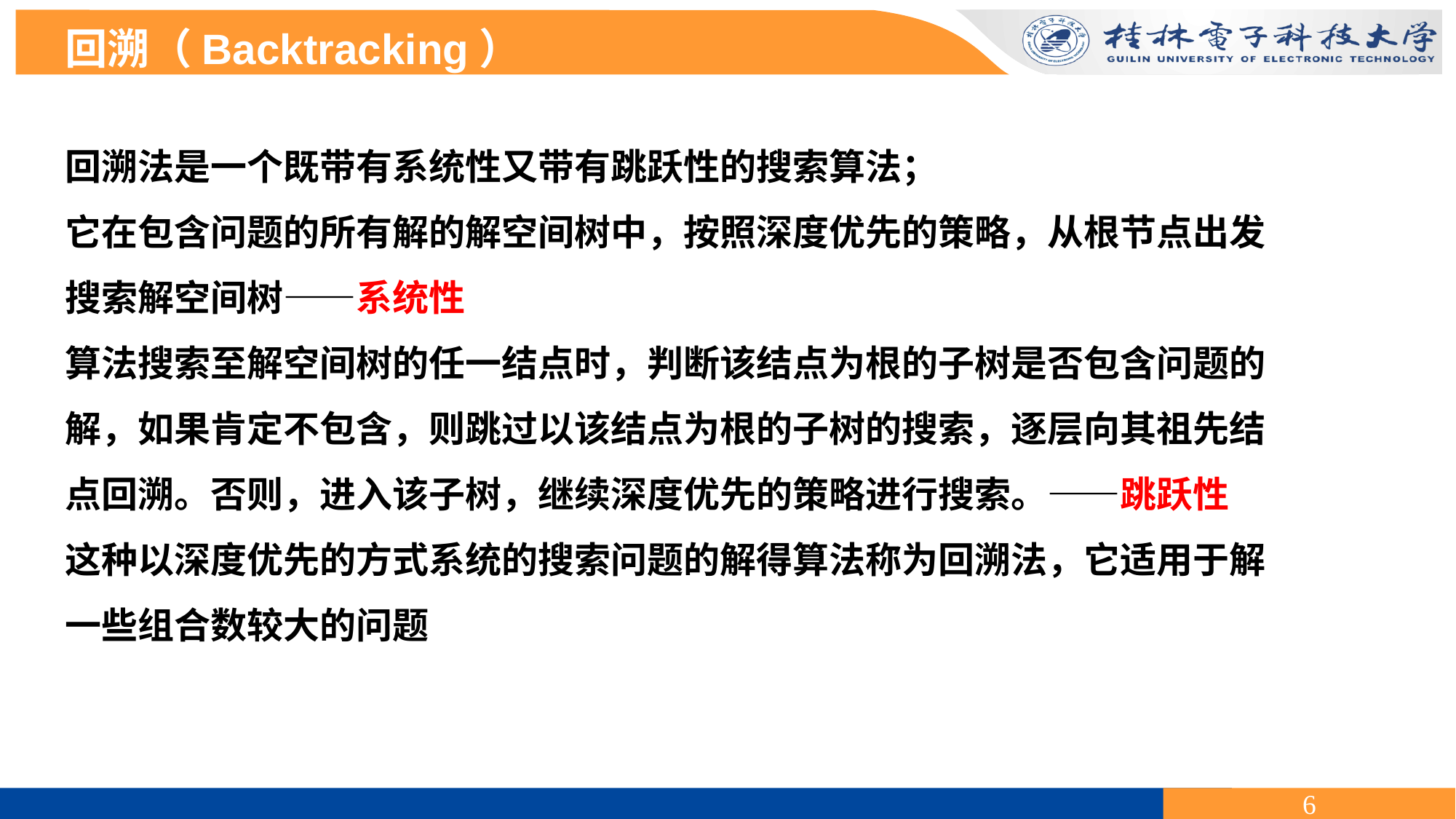

回溯（Backtracking）
回溯法是一个既带有系统性又带有跳跃性的搜索算法；
它在包含问题的所有解的解空间树中，按照深度优先的策略，从根节点出发搜索解空间树——系统性
算法搜索至解空间树的任一结点时，判断该结点为根的子树是否包含问题的解，如果肯定不包含，则跳过以该结点为根的子树的搜索，逐层向其祖先结点回溯。否则，进入该子树，继续深度优先的策略进行搜索。——跳跃性
这种以深度优先的方式系统的搜索问题的解得算法称为回溯法，它适用于解一些组合数较大的问题